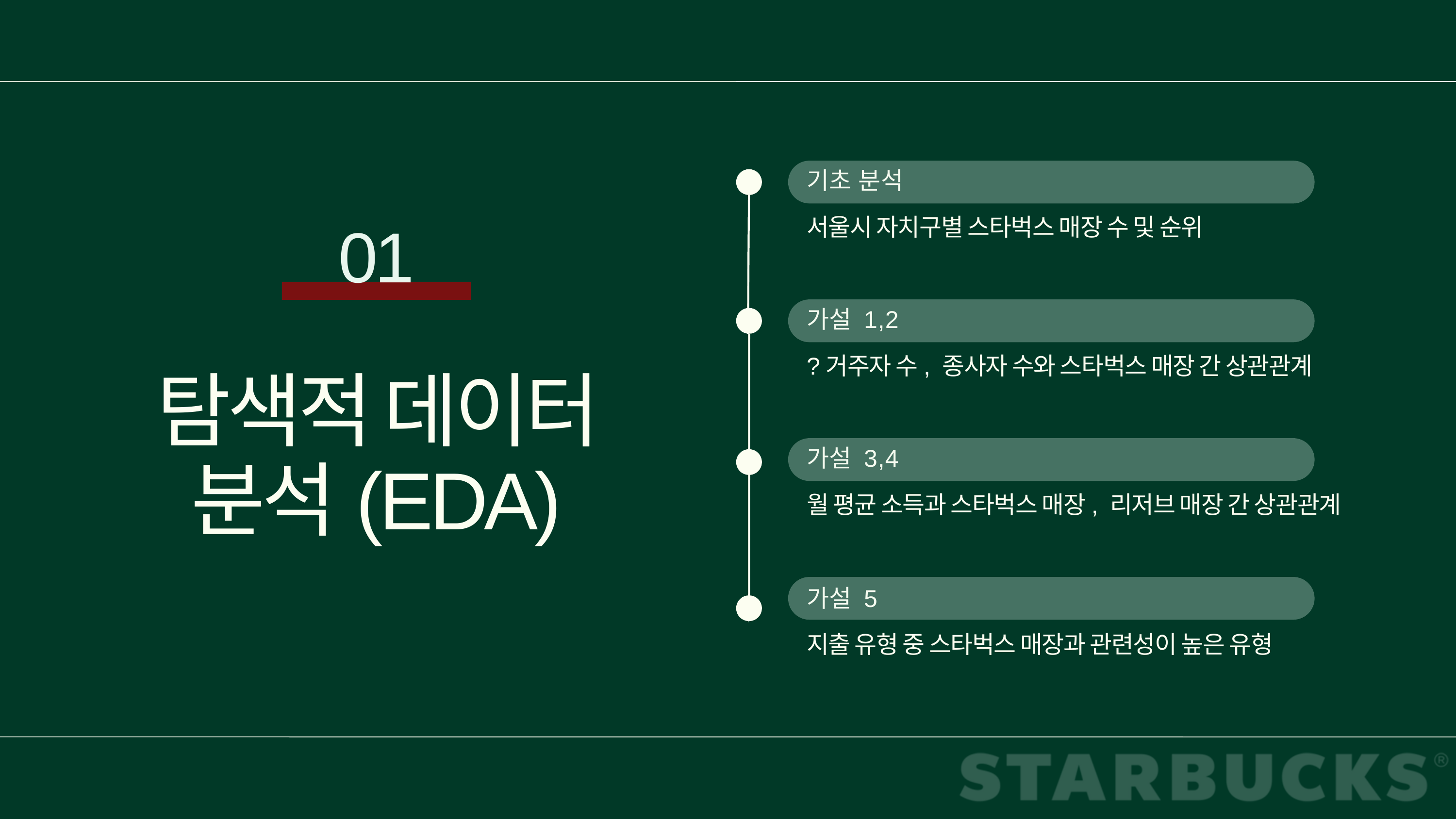

기초 분석

서울시 자치구별 스타벅스 매장 수 및 순위
01

가설 1,2

?거주자 수, 종사자 수와 스타벅스 매장 간 상관관계
탐색적 데이터 분석(EDA)

가설 3,4

월 평균 소득과 스타벅스 매장, 리저브 매장 간 상관관계

가설 5

지출 유형 중 스타벅스 매장과 관련성이 높은 유형